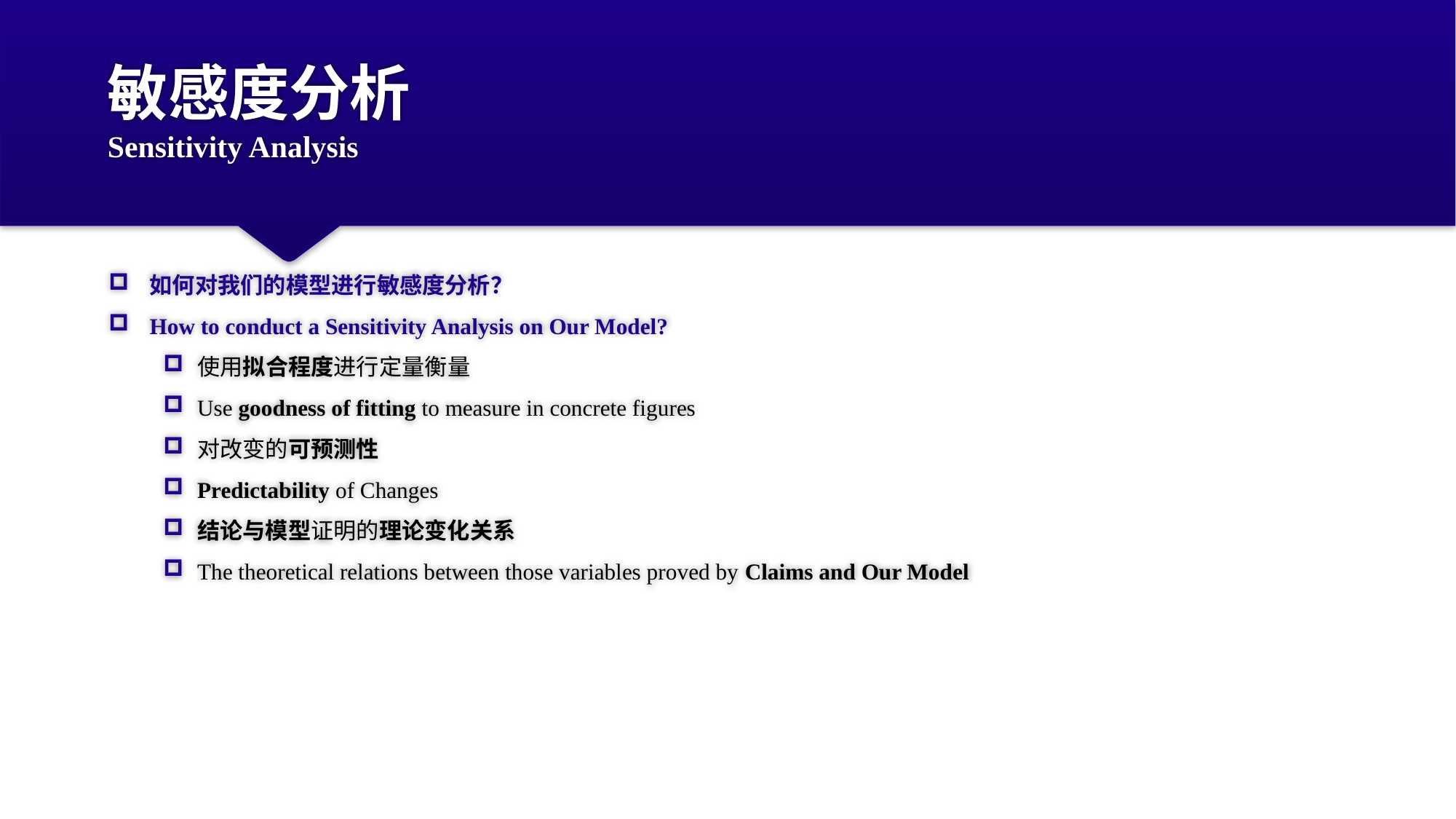

# 敏感度分析 Sensitivity Analysis
如何对我们的模型进行敏感度分析？
How to conduct a Sensitivity Analysis on Our Model?
使用拟合程度进行定量衡量
Use goodness of fitting to measure in concrete figures
对改变的可预测性
Predictability of Changes
结论与模型证明的理论变化关系
The theoretical relations between those variables proved by Claims and Our Model